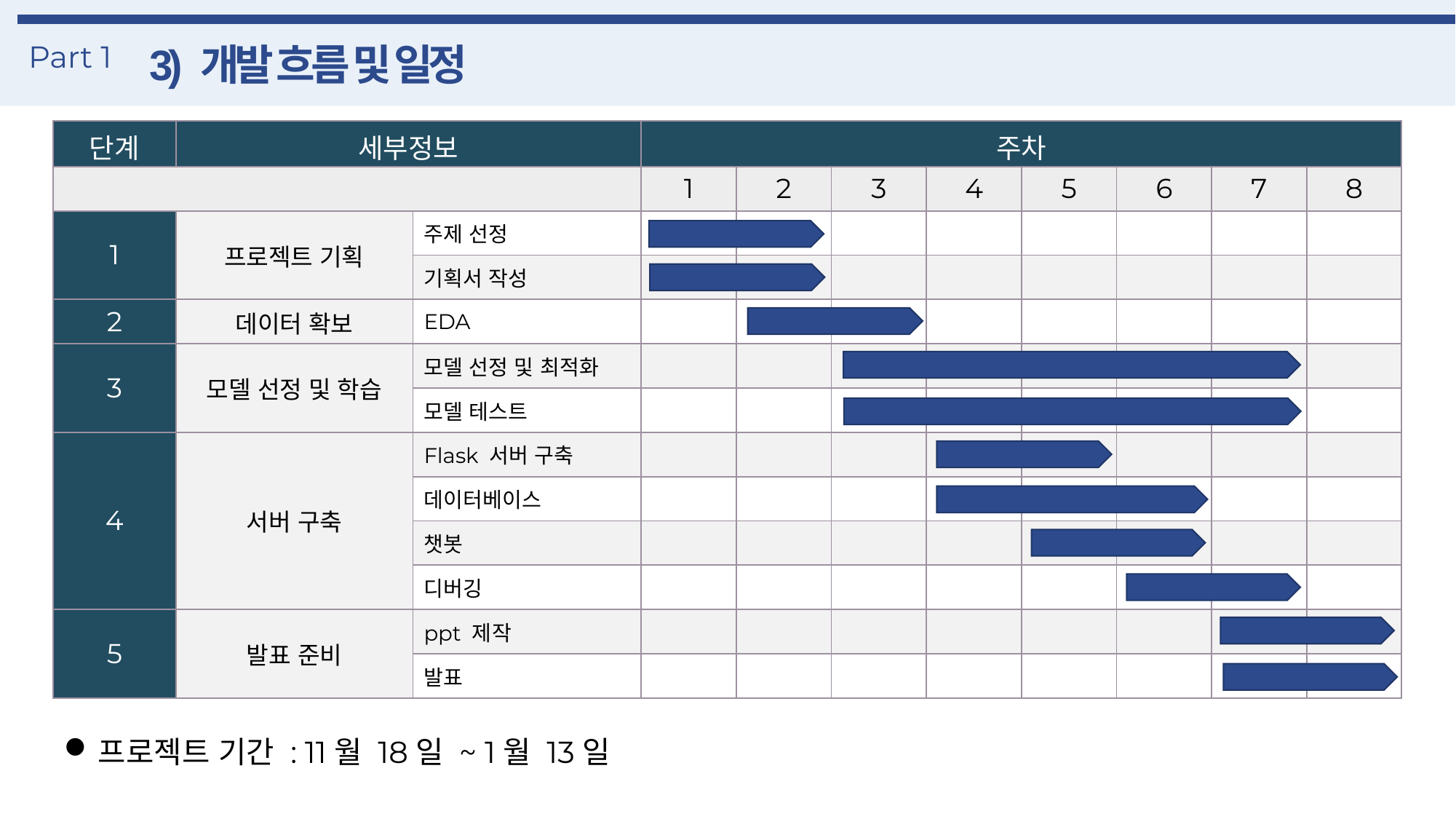

Part 1
3) 개발 흐름 및 일정
| 단계 | 세부정보 |  | 주차 |  |  |  |  |  |  |  |
| --- | --- | --- | --- | --- | --- | --- | --- | --- | --- | --- |
|  |  |  | 1 | 2 | 3 | 4 | 5 | 6 | 7 | 8 |
| 1 | 프로젝트 기획 | 주제 선정 |  |  |  |  |  |  |  |  |
|  |  | 기획서 작성 |  |  |  |  |  |  |  |  |
| 2 | 데이터 확보 | EDA |  |  |  |  |  |  |  |  |
| 3 | 모델 선정 및 학습 | 모델 선정 및 최적화 |  |  |  |  |  |  |  |  |
|  |  | 모델 테스트 |  |  |  |  |  |  |  |  |
| 4 | 서버 구축 | Flask 서버 구축 |  |  |  |  |  |  |  |  |
|  |  | 데이터베이스 |  |  |  |  |  |  |  |  |
|  |  | 챗봇 |  |  |  |  |  |  |  |  |
|  |  | 디버깅 |  |  |  |  |  |  |  |  |
| 5 | 발표 준비 | ppt 제작 |  |  |  |  |  |  |  |  |
|  |  | 발표 |  |  |  |  |  |  |  |  |

프로젝트 기간 : 11월 18일 ~ 1월 13일